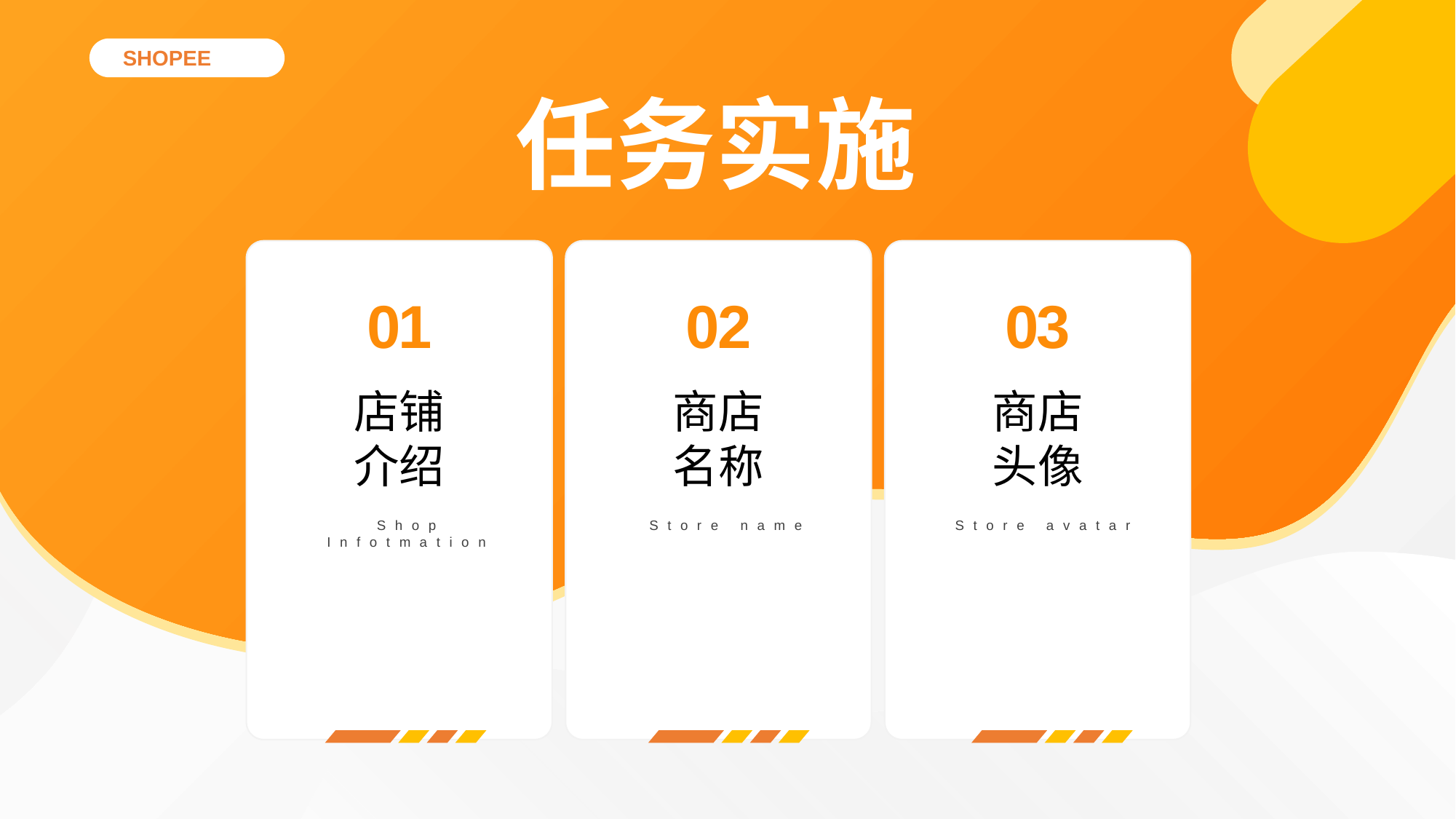

SHOPEE
任务实施

01
02
03
店铺
介绍
商店
名称
商店
头像
Shop
Infotmation
Store name
Store avatar